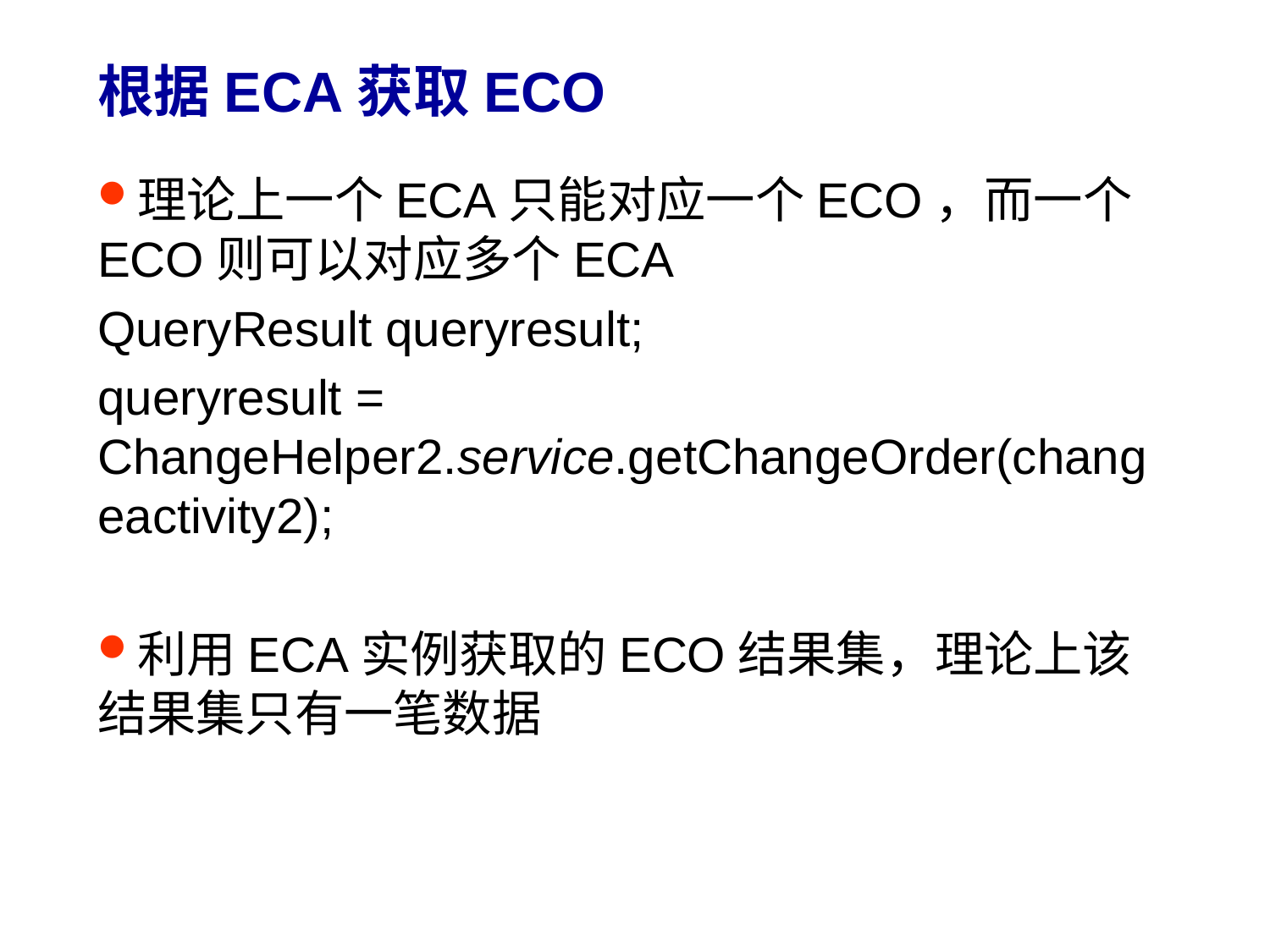

# 根据ECA获取ECO
理论上一个ECA只能对应一个ECO，而一个ECO则可以对应多个ECA
QueryResult queryresult;
queryresult = ChangeHelper2.service.getChangeOrder(changeactivity2);

利用ECA实例获取的ECO结果集，理论上该结果集只有一笔数据